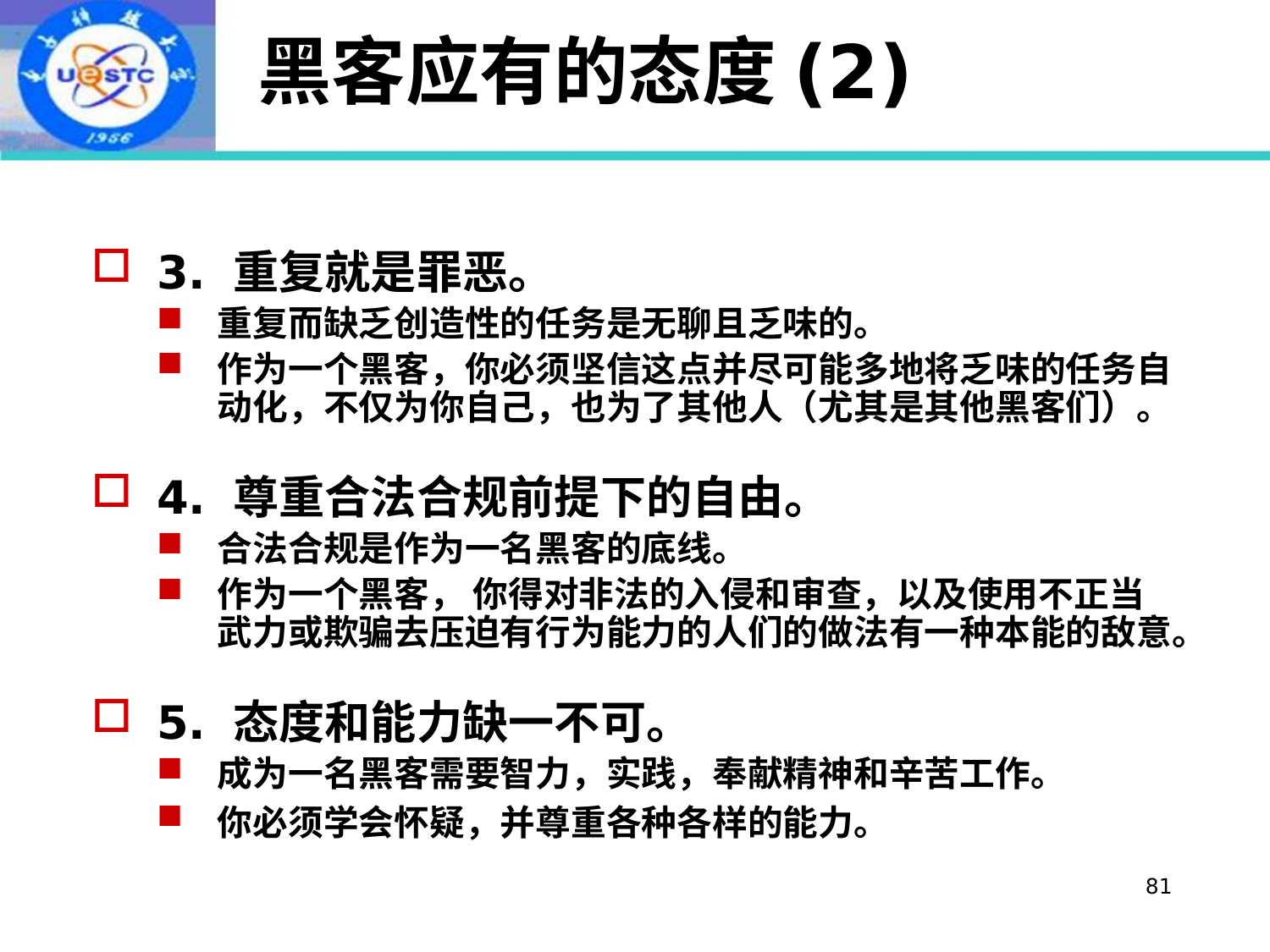

# 黑客应有的态度(2)
3. 重复就是罪恶。
重复而缺乏创造性的任务是无聊且乏味的。
作为一个黑客，你必须坚信这点并尽可能多地将乏味的任务自动化，不仅为你自己，也为了其他人（尤其是其他黑客们）。
4. 尊重合法合规前提下的自由。
合法合规是作为一名黑客的底线。
作为一个黑客， 你得对非法的入侵和审查，以及使用不正当武力或欺骗去压迫有行为能力的人们的做法有一种本能的敌意。
5. 态度和能力缺一不可。
成为一名黑客需要智力，实践，奉献精神和辛苦工作。
你必须学会怀疑，并尊重各种各样的能力。

81